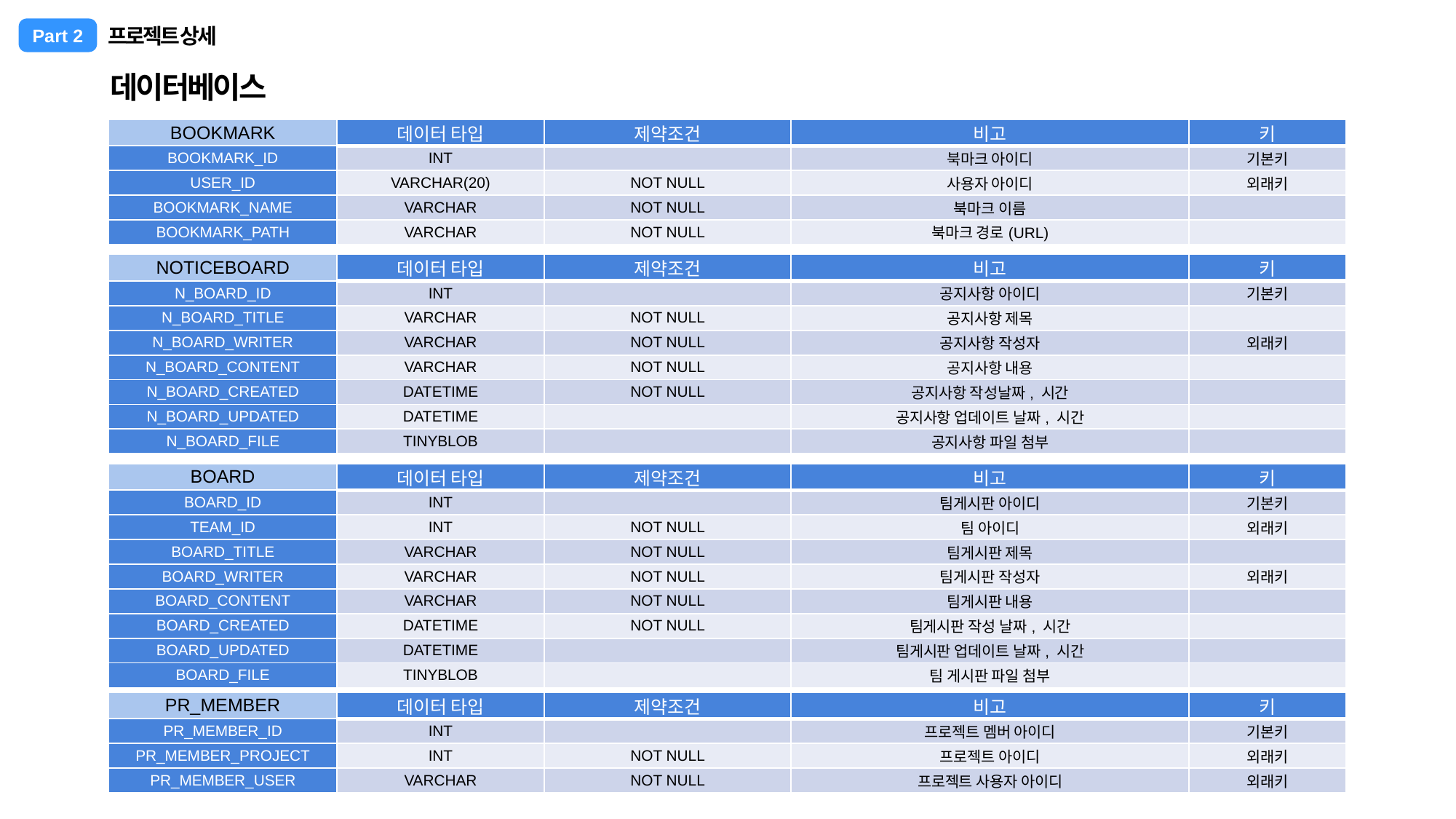

프로젝트 상세

Part 2
데이터베이스
| BOOKMARK | 데이터 타입 | 제약조건 | 비고 | 키 |
| --- | --- | --- | --- | --- |
| BOOKMARK\_ID | INT |  | 북마크 아이디 | 기본키 |
| USER\_ID | VARCHAR(20) | NOT NULL | 사용자 아이디 | 외래키 |
| BOOKMARK\_NAME | VARCHAR | NOT NULL | 북마크 이름 |  |
| BOOKMARK\_PATH | VARCHAR | NOT NULL | 북마크 경로(URL) |  |
| NOTICEBOARD | 데이터 타입 | 제약조건 | 비고 | 키 |
| --- | --- | --- | --- | --- |
| N\_BOARD\_ID | INT |  | 공지사항 아이디 | 기본키 |
| N\_BOARD\_TITLE | VARCHAR | NOT NULL | 공지사항 제목 |  |
| N\_BOARD\_WRITER | VARCHAR | NOT NULL | 공지사항 작성자 | 외래키 |
| N\_BOARD\_CONTENT | VARCHAR | NOT NULL | 공지사항 내용 |  |
| N\_BOARD\_CREATED | DATETIME | NOT NULL | 공지사항 작성날짜, 시간 |  |
| N\_BOARD\_UPDATED | DATETIME |  | 공지사항 업데이트 날짜, 시간 |  |
| N\_BOARD\_FILE | TINYBLOB |  | 공지사항 파일 첨부 |  |
| BOARD | 데이터 타입 | 제약조건 | 비고 | 키 |
| --- | --- | --- | --- | --- |
| BOARD\_ID | INT |  | 팀게시판 아이디 | 기본키 |
| TEAM\_ID | INT | NOT NULL | 팀 아이디 | 외래키 |
| BOARD\_TITLE | VARCHAR | NOT NULL | 팀게시판 제목 |  |
| BOARD\_WRITER | VARCHAR | NOT NULL | 팀게시판 작성자 | 외래키 |
| BOARD\_CONTENT | VARCHAR | NOT NULL | 팀게시판 내용 |  |
| BOARD\_CREATED | DATETIME | NOT NULL | 팀게시판 작성 날짜, 시간 |  |
| BOARD\_UPDATED | DATETIME |  | 팀게시판 업데이트 날짜, 시간 |  |
| BOARD\_FILE | TINYBLOB |  | 팀 게시판 파일 첨부 |  |
| PR\_MEMBER | 데이터 타입 | 제약조건 | 비고 | 키 |
| --- | --- | --- | --- | --- |
| PR\_MEMBER\_ID | INT |  | 프로젝트 멤버 아이디 | 기본키 |
| PR\_MEMBER\_PROJECT | INT | NOT NULL | 프로젝트 아이디 | 외래키 |
| PR\_MEMBER\_USER | VARCHAR | NOT NULL | 프로젝트 사용자 아이디 | 외래키 |
35